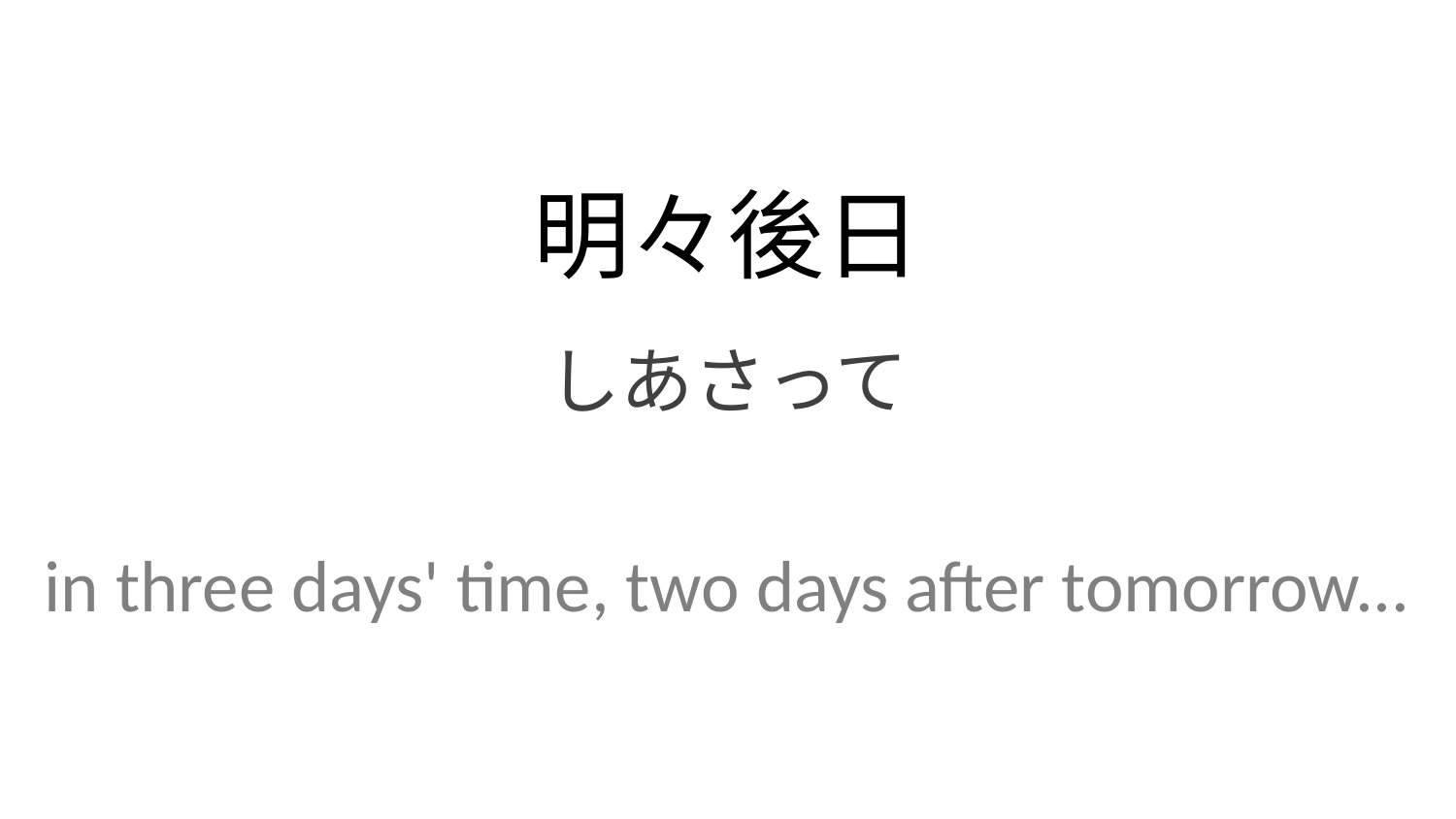

明々後日

しあさって
in three days' time, two days after tomorrow...